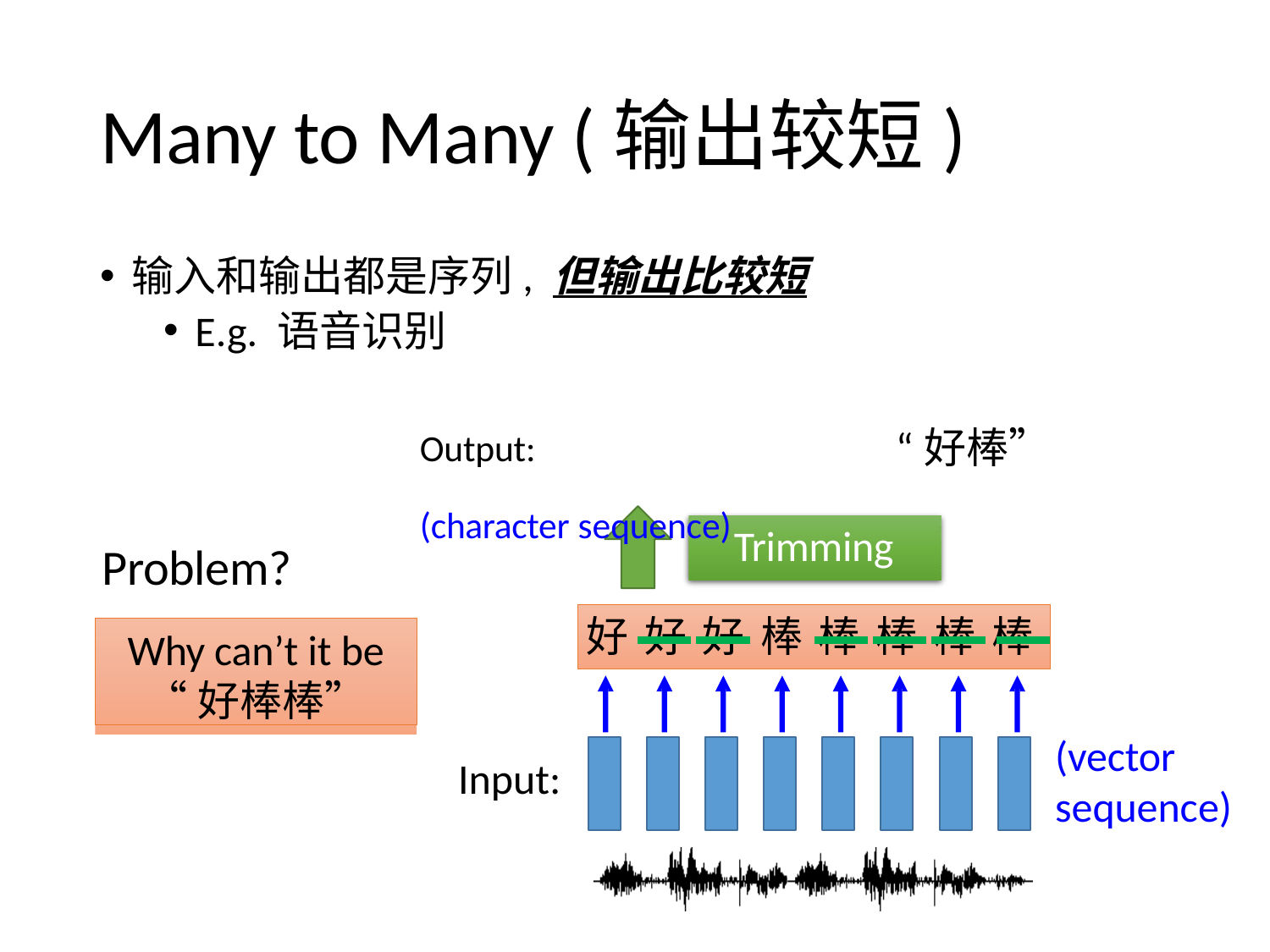

# Many to Many (输出较短)
输入和输出都是序列, 但输出比较短
E.g. 语音识别

Output:	“好棒”	(character sequence)

Trimming
Problem?

好
棒
好
好
棒
棒
棒
棒

Why can’t it be
“好棒棒”

(vector  sequence)

Input: